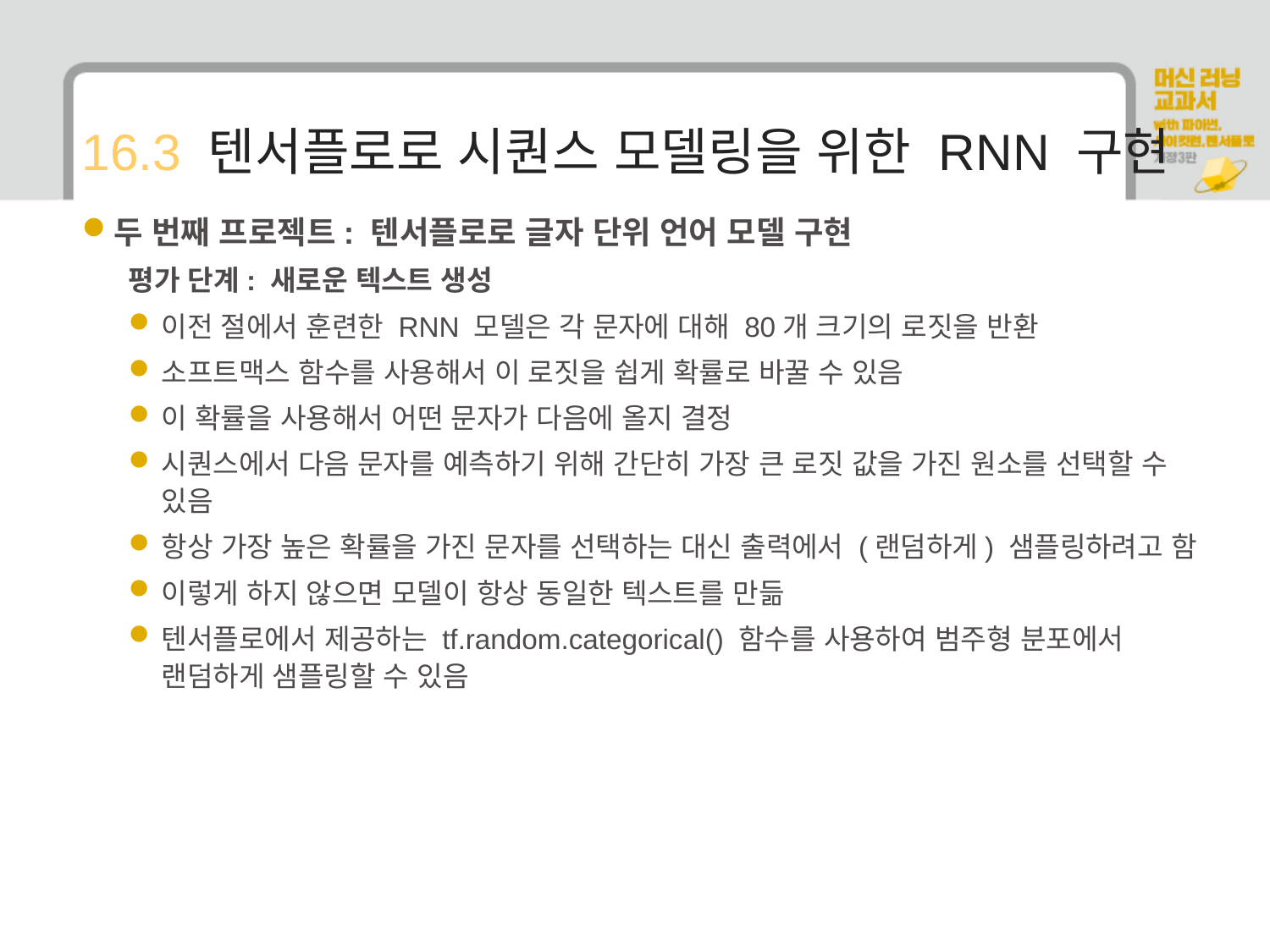

# 16.3 텐서플로로 시퀀스 모델링을 위한 RNN 구현
두 번째 프로젝트: 텐서플로로 글자 단위 언어 모델 구현
평가 단계: 새로운 텍스트 생성
이전 절에서 훈련한 RNN 모델은 각 문자에 대해 80개 크기의 로짓을 반환
소프트맥스 함수를 사용해서 이 로짓을 쉽게 확률로 바꿀 수 있음
이 확률을 사용해서 어떤 문자가 다음에 올지 결정
시퀀스에서 다음 문자를 예측하기 위해 간단히 가장 큰 로짓 값을 가진 원소를 선택할 수 있음
항상 가장 높은 확률을 가진 문자를 선택하는 대신 출력에서 (랜덤하게) 샘플링하려고 함
이렇게 하지 않으면 모델이 항상 동일한 텍스트를 만듦
텐서플로에서 제공하는 tf.random.categorical() 함수를 사용하여 범주형 분포에서 랜덤하게 샘플링할 수 있음